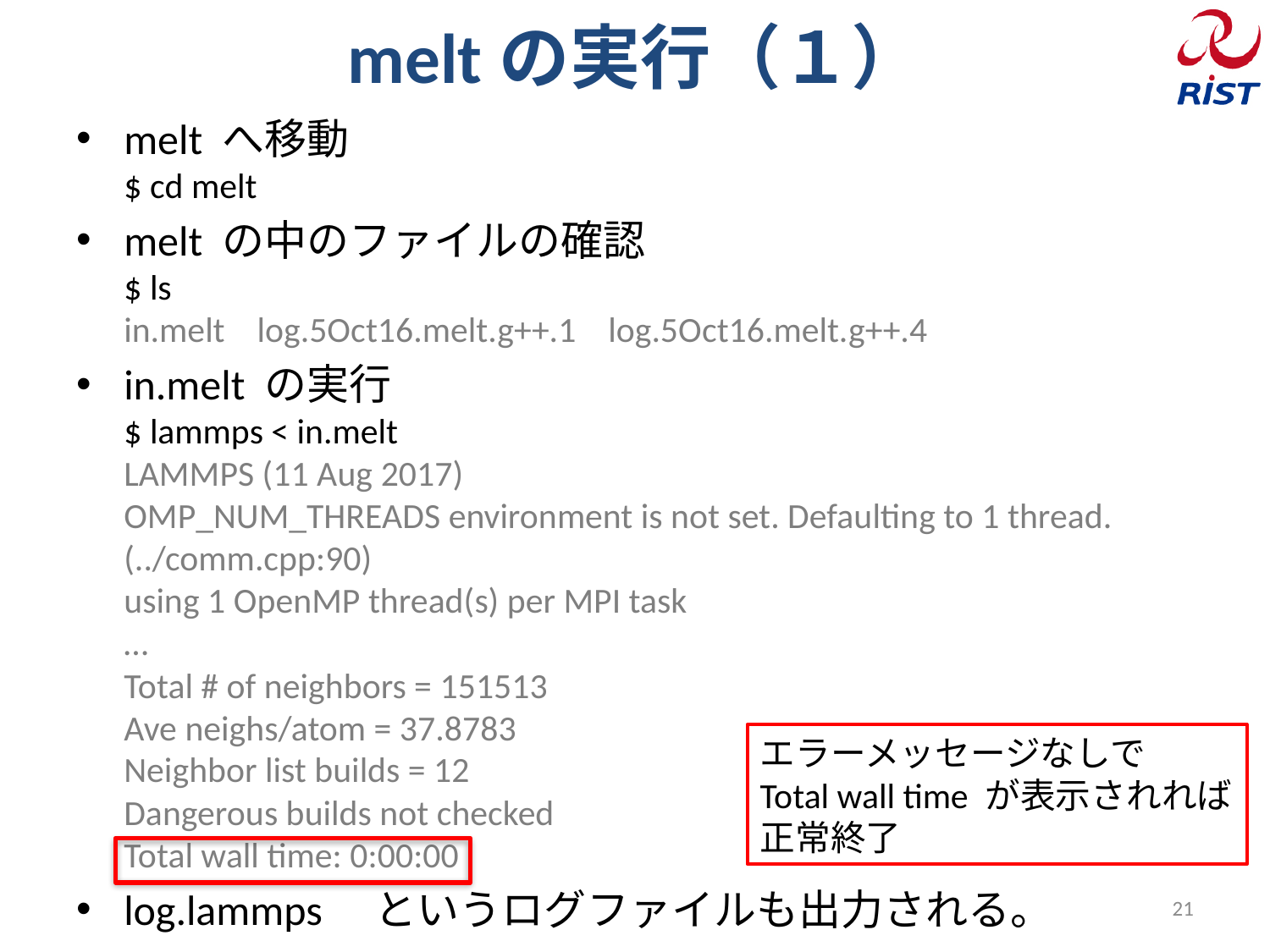

# meltの実行（１）
melt へ移動
$ cd melt
melt の中のファイルの確認
$ ls
﻿in.melt    log.5Oct16.melt.g++.1    log.5Oct16.melt.g++.4
in.melt の実行
$ lammps < in.melt
﻿LAMMPS (11 Aug 2017)
OMP_NUM_THREADS environment is not set. Defaulting to 1 thread. (../comm.cpp:90)
using 1 OpenMP thread(s) per MPI task
…
﻿Total # of neighbors = 151513
Ave neighs/atom = 37.8783
Neighbor list builds = 12
Dangerous builds not checked
Total wall time: 0:00:00
log.lammps　というログファイルも出力される。
エラーメッセージなしで
Total wall time が表示されれば
正常終了

21